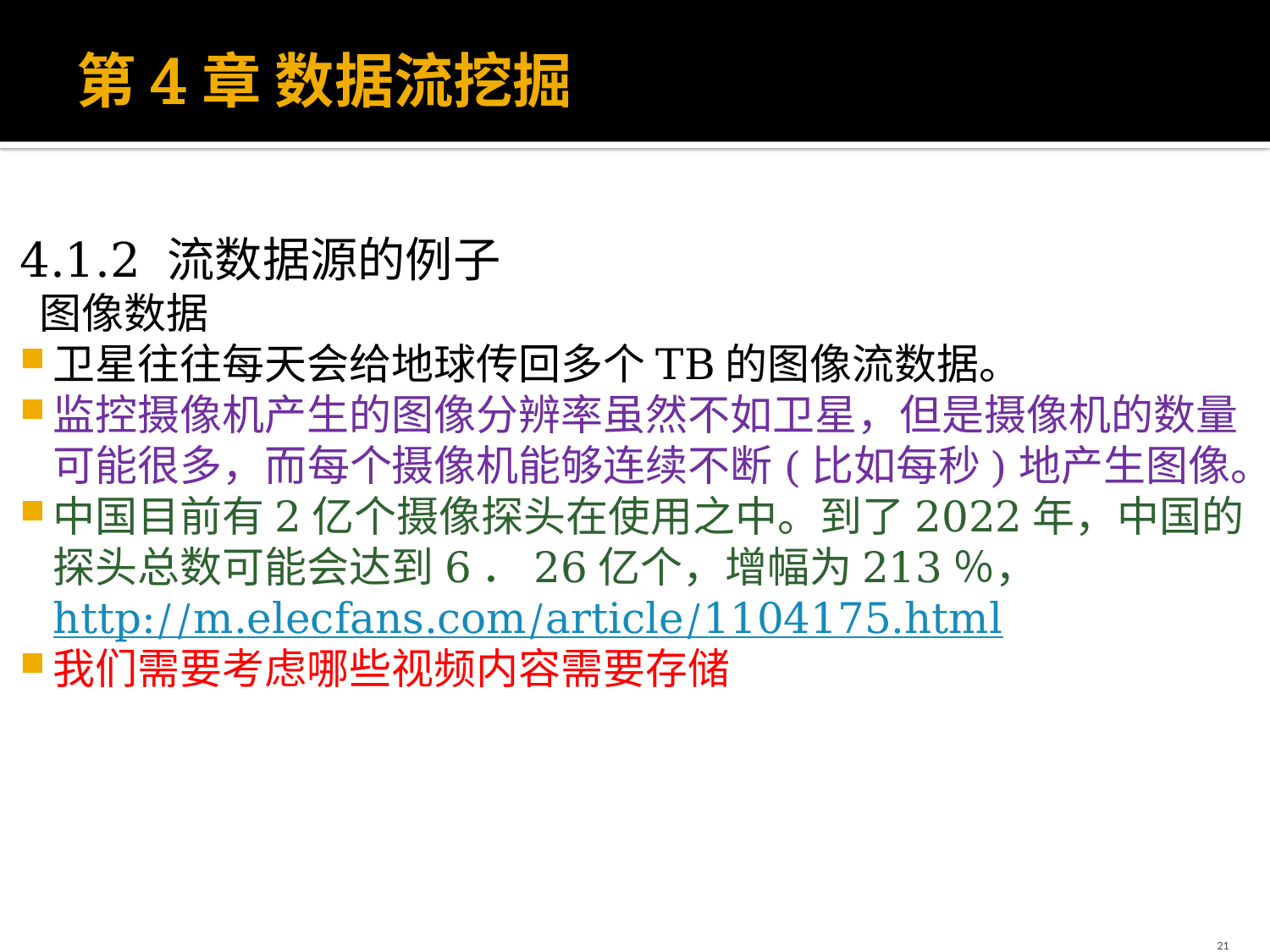

# 第4章 数据流挖掘
4.1.2 流数据源的例子
 图像数据
卫星往往每天会给地球传回多个TB的图像流数据。
监控摄像机产生的图像分辨率虽然不如卫星，但是摄像机的数量可能很多，而每个摄像机能够连续不断(比如每秒)地产生图像。
中国目前有2亿个摄像探头在使用之中。到了2022年，中国的探头总数可能会达到6．26亿个，增幅为213％，http://m.elecfans.com/article/1104175.html
我们需要考虑哪些视频内容需要存储

21